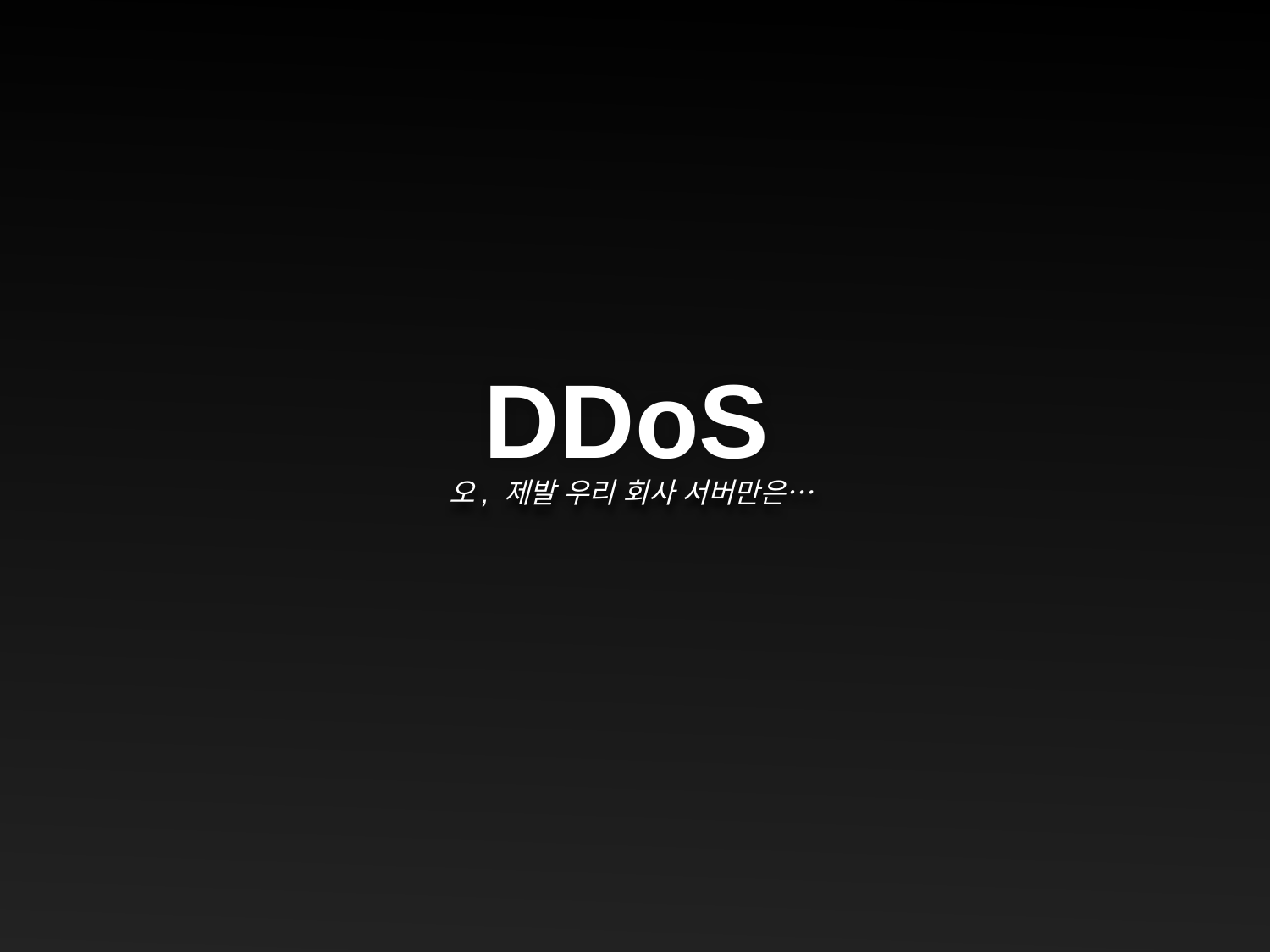

# DDoS
오, 제발 우리 회사 서버만은…